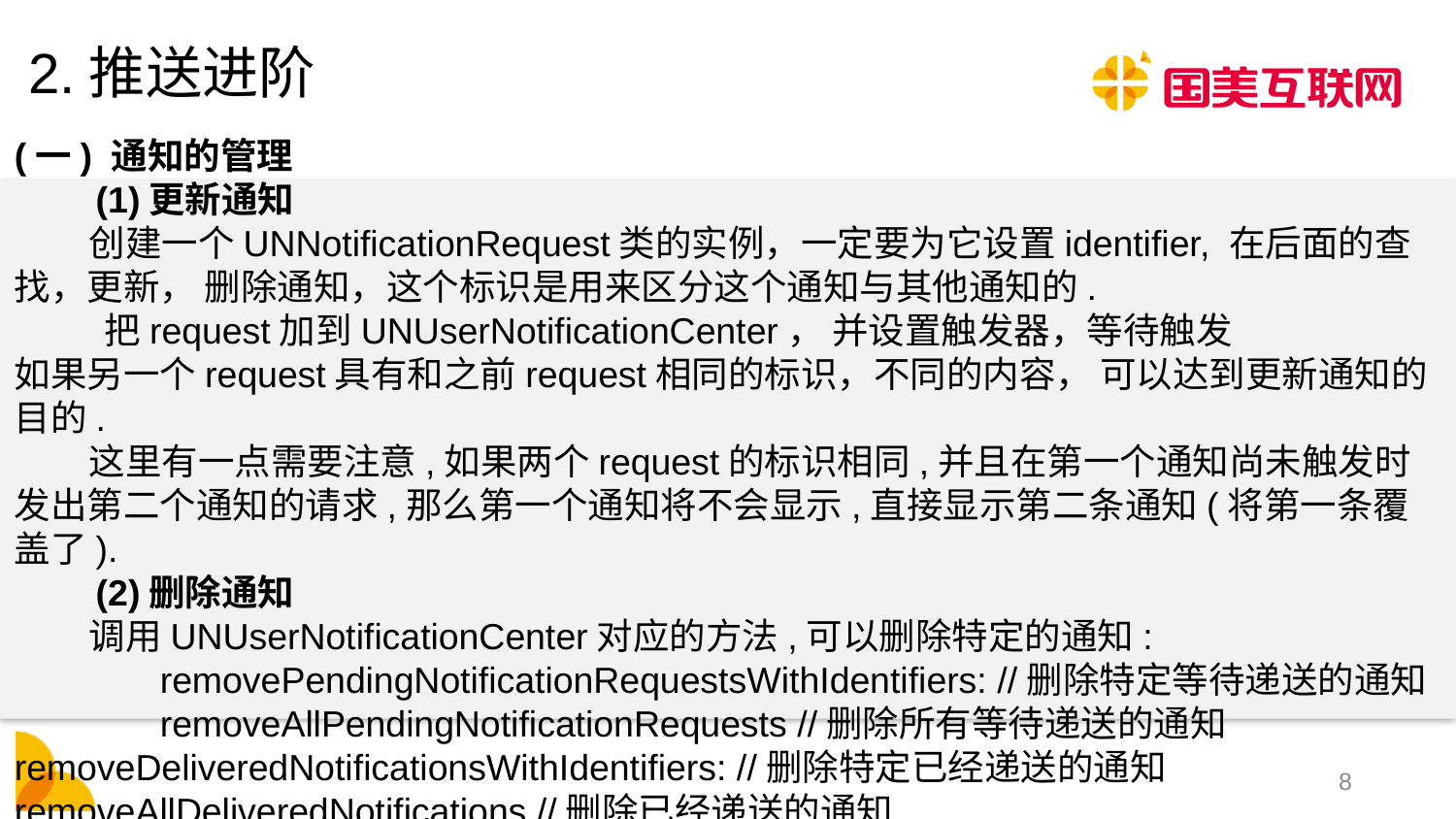

# 2.推送进阶
(一) 通知的管理
        (1)更新通知
        创建一个UNNotificationRequest类的实例，一定要为它设置identifier, 在后面的查找，更新， 删除通知，这个标识是用来区分这个通知与其他通知的.
        把request加到UNUserNotificationCenter， 并设置触发器，等待触发
如果另一个request具有和之前request相同的标识，不同的内容， 可以达到更新通知的目的.
        这里有一点需要注意,如果两个request的标识相同,并且在第一个通知尚未触发时发出第二个通知的请求,那么第一个通知将不会显示,直接显示第二条通知(将第一条覆盖了).
        (2)删除通知
        调用UNUserNotificationCenter对应的方法,可以删除特定的通知:
	removePendingNotificationRequestsWithIdentifiers: //删除特定等待递送的通知 	removeAllPendingNotificationRequests //删除所有等待递送的通知 	removeDeliveredNotificationsWithIdentifiers: //删除特定已经递送的通知 	removeAllDeliveredNotifications //删除已经递送的通知
8